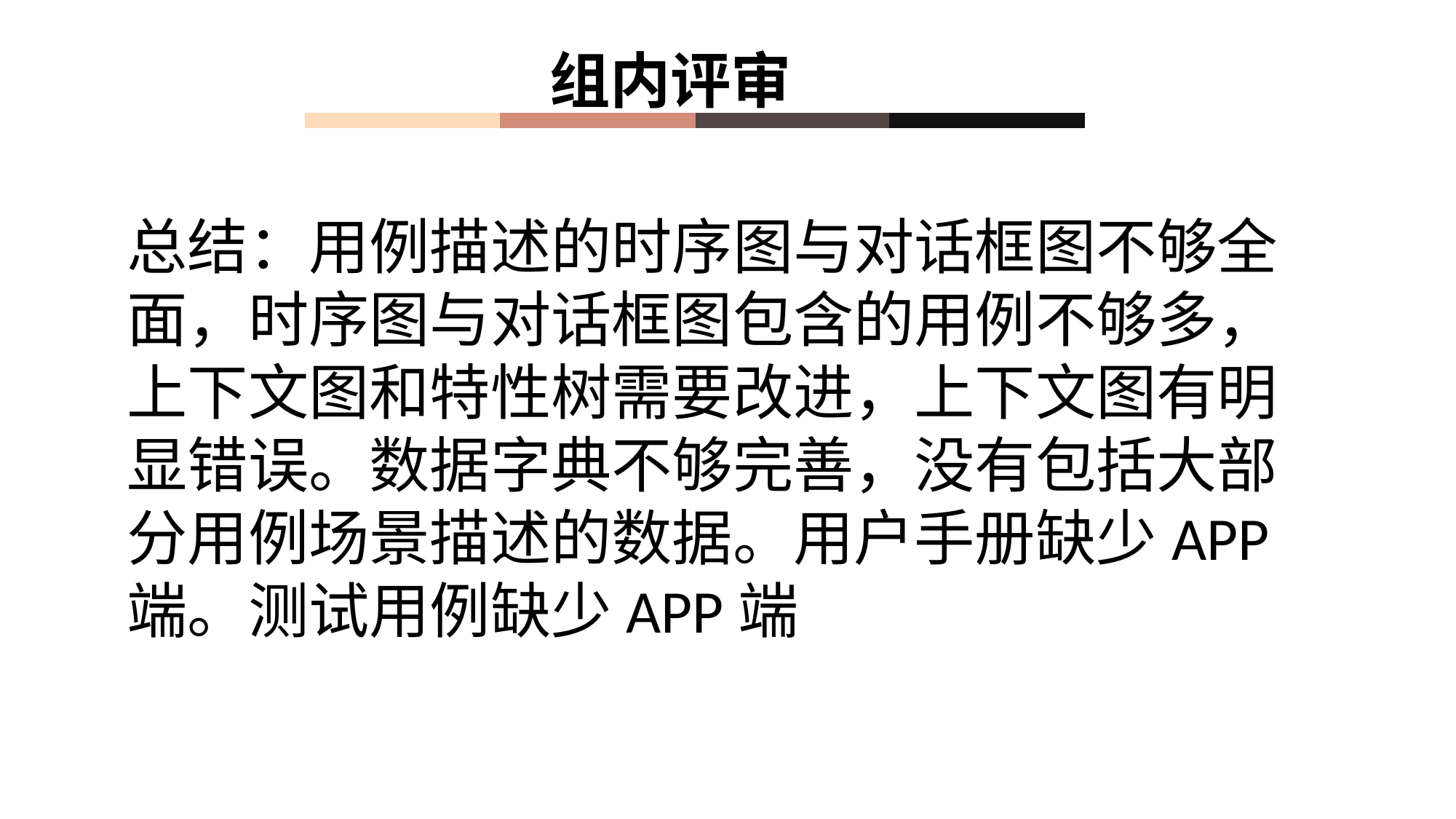

组内评审
总结：用例描述的时序图与对话框图不够全面，时序图与对话框图包含的用例不够多，上下文图和特性树需要改进，上下文图有明显错误。数据字典不够完善，没有包括大部分用例场景描述的数据。用户手册缺少APP端。测试用例缺少APP端